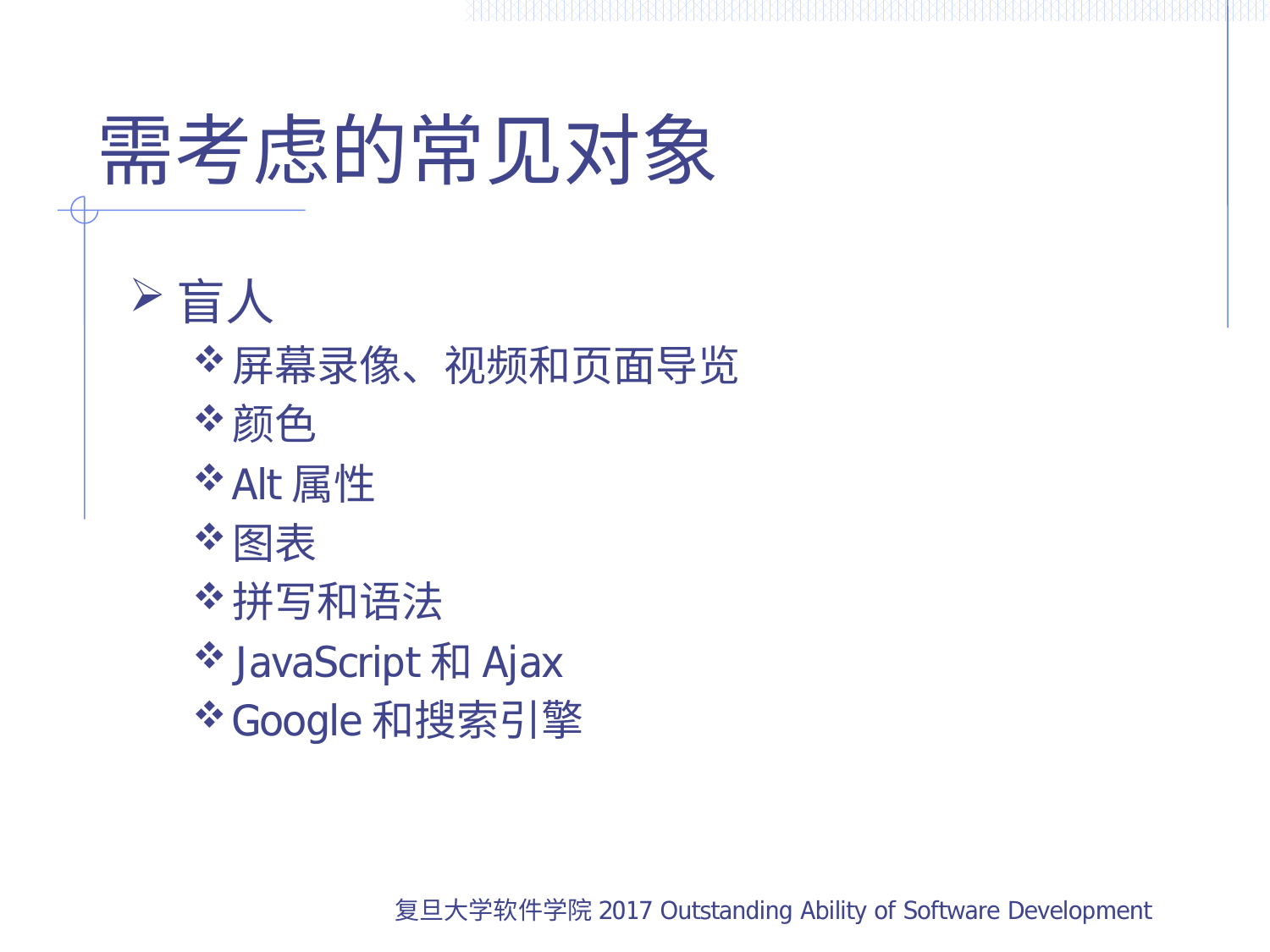

# 需考虑的常见对象
盲人
屏幕录像、视频和页面导览
颜色
Alt属性
图表
拼写和语法
JavaScript和Ajax
Google和搜索引擎